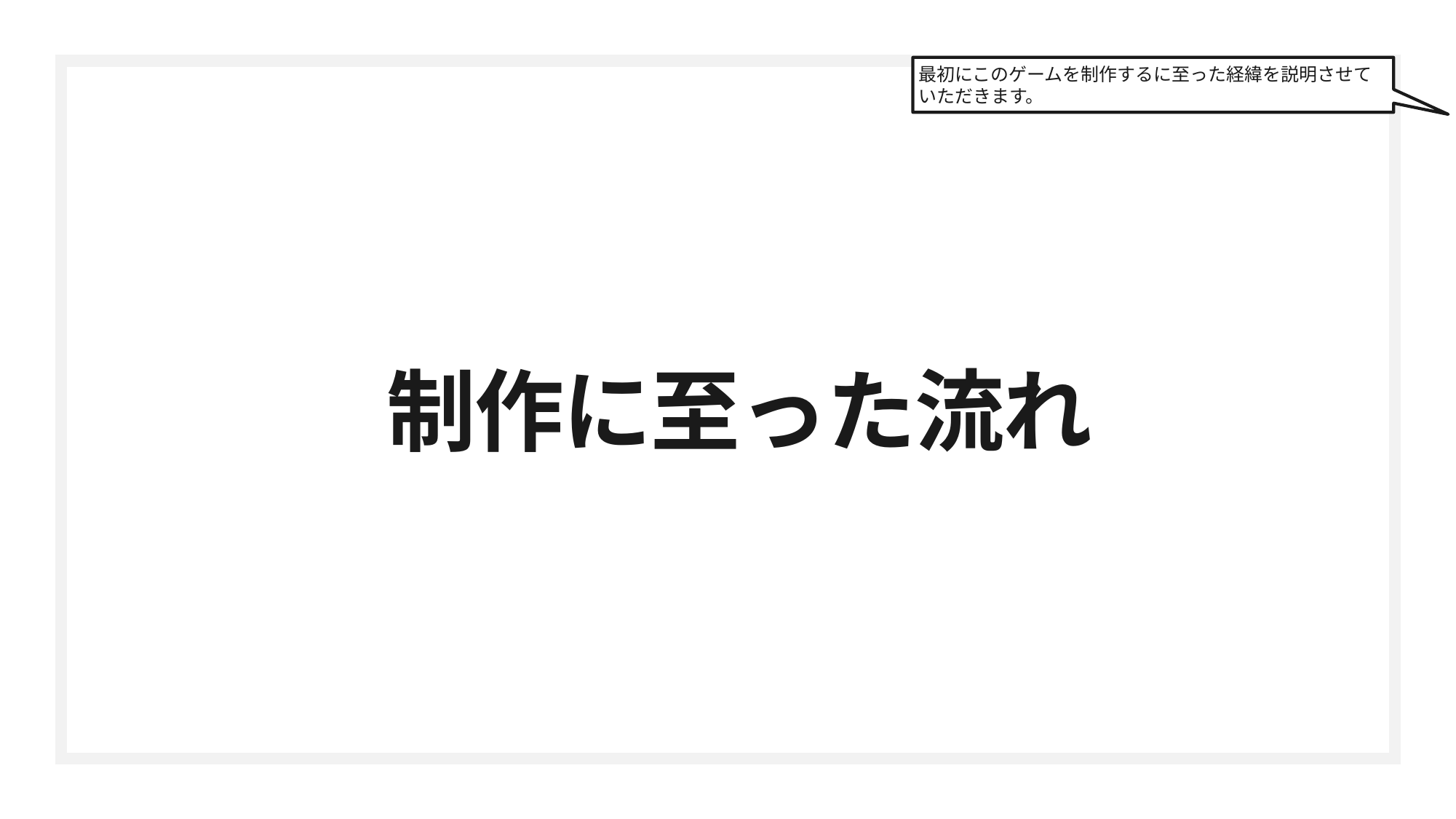

最初にこのゲームを制作するに至った経緯を説明させていただきます。
 制作に至った流れ